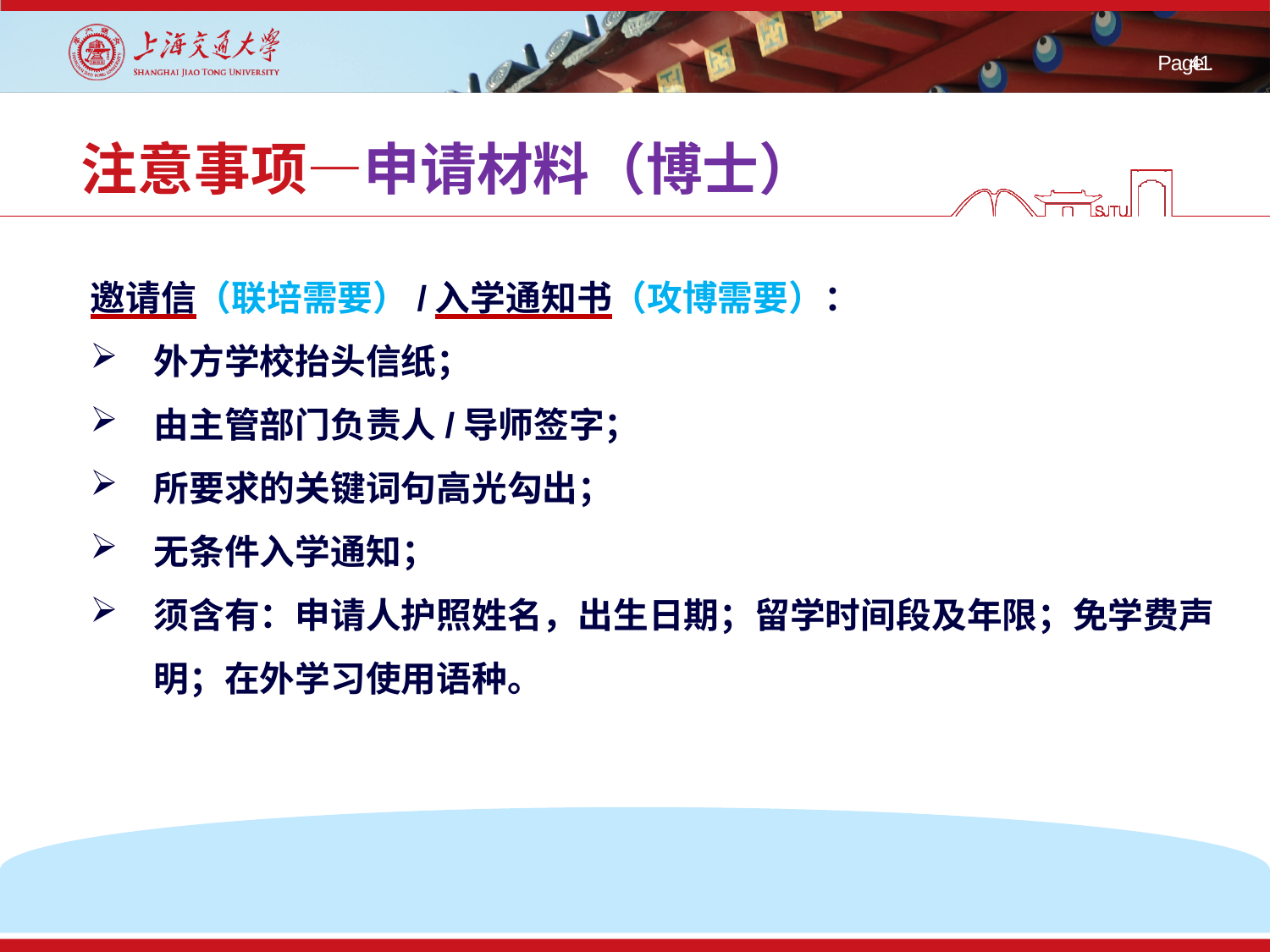

# 注意事项—申请材料（博士）

邀请信（联培需要）/入学通知书（攻博需要）：
外方学校抬头信纸；
由主管部门负责人/导师签字；
所要求的关键词句高光勾出；
无条件入学通知；
须含有：申请人护照姓名，出生日期；留学时间段及年限；免学费声明；在外学习使用语种。